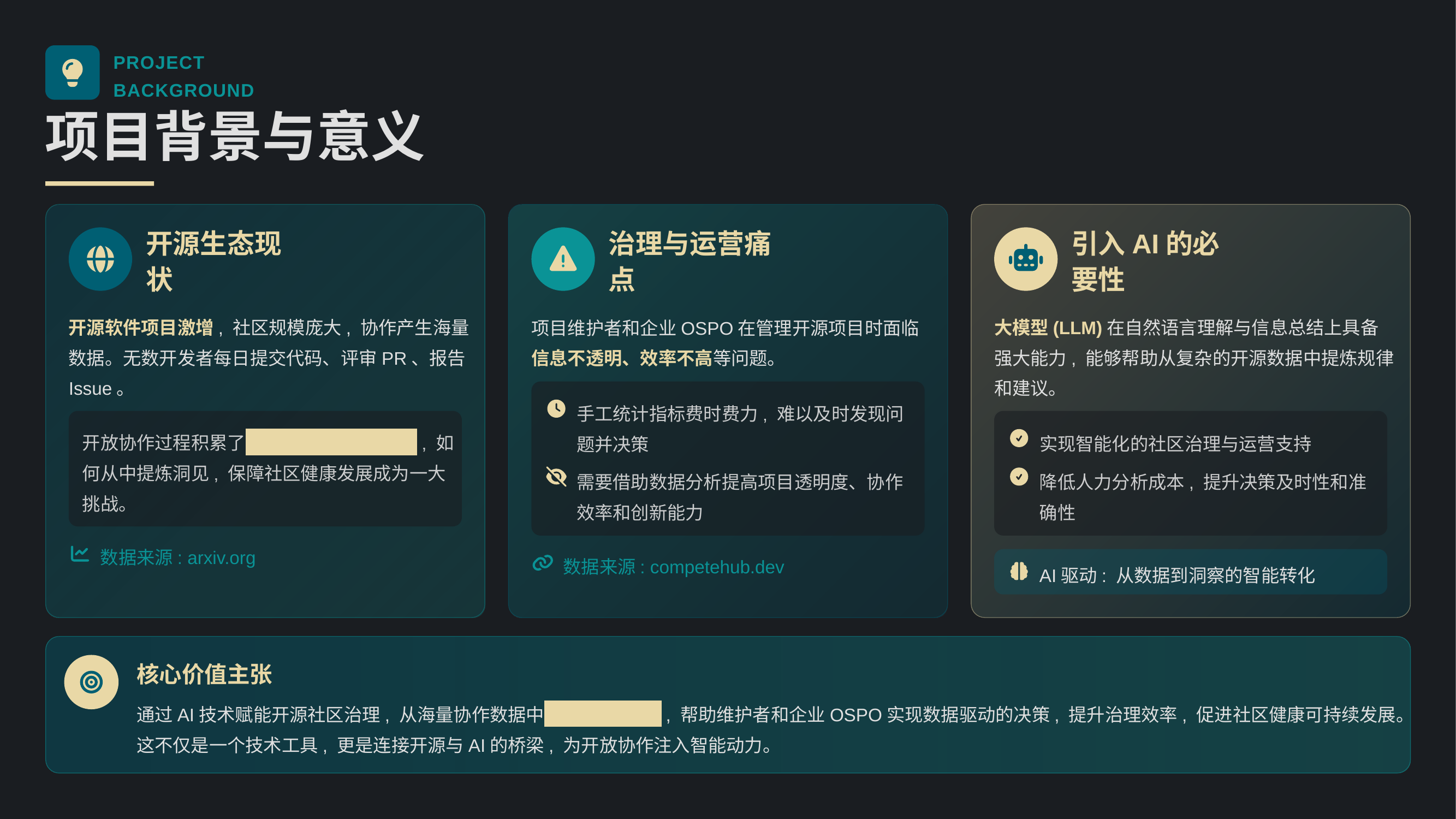

PROJECT BACKGROUND
项目背景与意义

开源生态现状
治理与运营痛点
引入AI的必要性

开源软件项目激增, 社区规模庞大, 协作产生海量数据。无数开发者每日提交代码、评审PR、报告Issue。
项目维护者和企业OSPO在管理开源项目时面临信息不透明、效率不高等问题。
大模型(LLM)在自然语言理解与信息总结上具备强大能力, 能够帮助从复杂的开源数据中提炼规律和建议。

手工统计指标费时费力, 难以及时发现问题并决策

开放协作过程积累了 极具价值的行为数据 , 如何从中提炼洞见, 保障社区健康发展成为一大挑战。
实现智能化的社区治理与运营支持

需要借助数据分析提高项目透明度、协作效率和创新能力
降低人力分析成本, 提升决策及时性和准确性

数据来源: arxiv.org

数据来源: competehub.dev

AI驱动: 从数据到洞察的智能转化

核心价值主张

通过AI技术赋能开源社区治理, 从海量协作数据中 自动提取洞察 , 帮助维护者和企业OSPO实现数据驱动的决策, 提升治理效率, 促进社区健康可持续发展。这不仅是一个技术工具, 更是连接开源与AI的桥梁, 为开放协作注入智能动力。